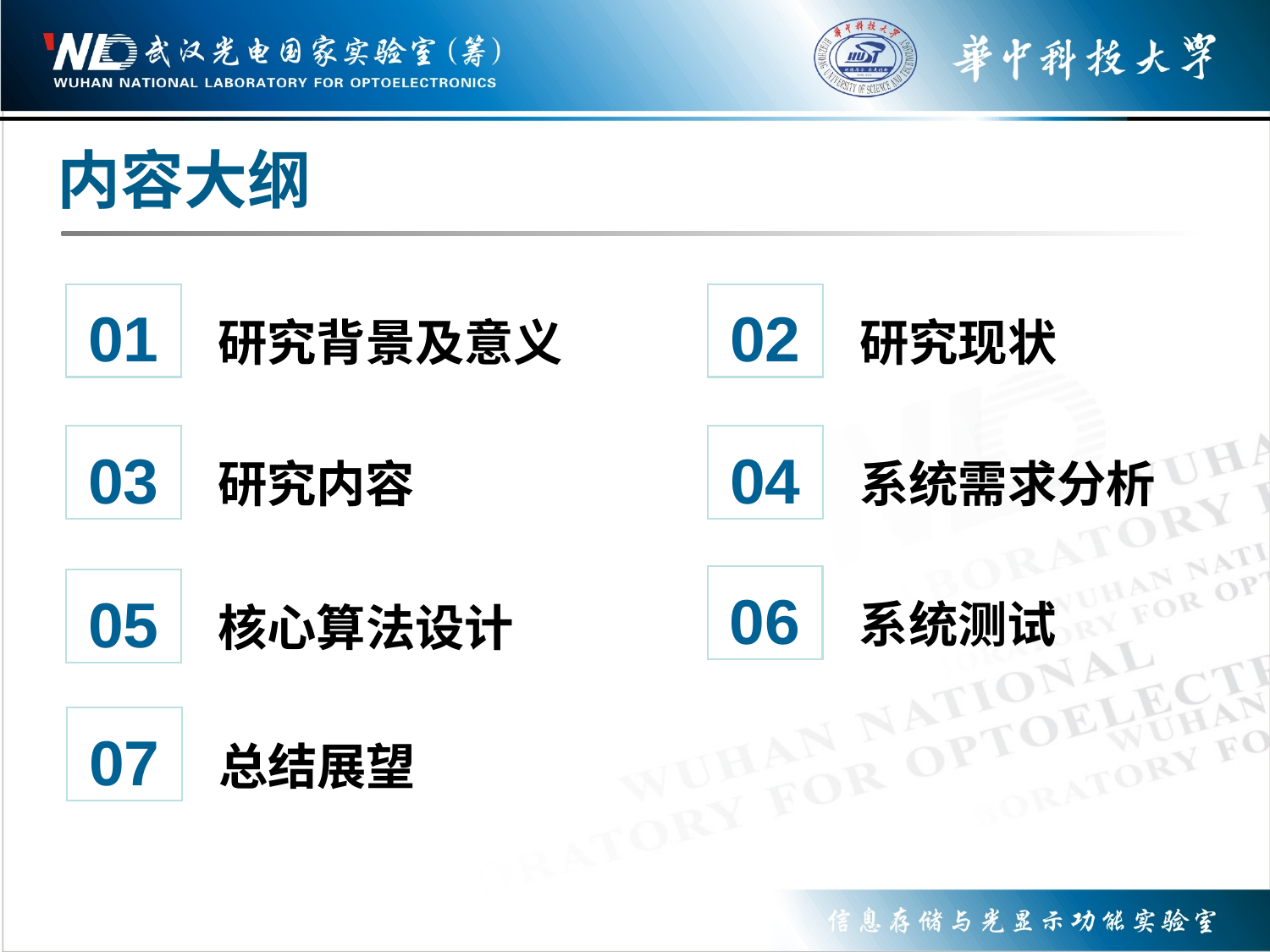

内容大纲
研究背景及意义

01
研究现状

02
研究内容

03
系统需求分析

04
系统测试

06
核心算法设计

05
总结展望

07